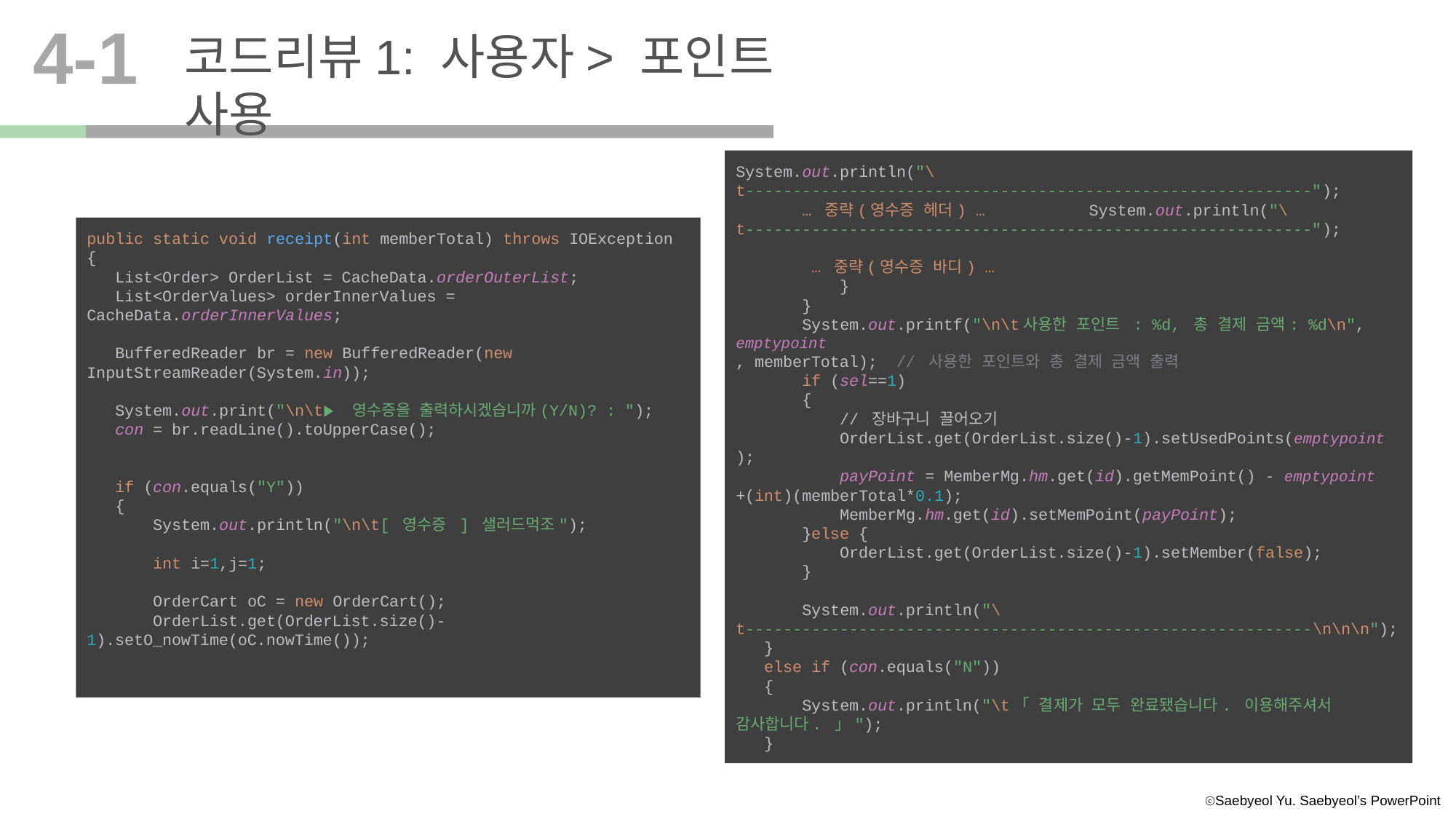

4-1

코드리뷰1: 사용자> 포인트 사용

System.out.println("\t------------------------------------------------------------");
       … 중략(영수증 헤더) …           System.out.println("\t------------------------------------------------------------");

        … 중략(영수증 바디) …
           }
       }
       System.out.printf("\n\t사용한 포인트 : %d, 총 결제 금액: %d\n", emptypoint
, memberTotal);  // 사용한 포인트와 총 결제 금액 출력
       if (sel==1)
       {
           // 장바구니 끌어오기
           OrderList.get(OrderList.size()-1).setUsedPoints(emptypoint
);
           payPoint = MemberMg.hm.get(id).getMemPoint() - emptypoint
+(int)(memberTotal*0.1);
           MemberMg.hm.get(id).setMemPoint(payPoint);
       }else {
           OrderList.get(OrderList.size()-1).setMember(false);
       }

       System.out.println("\t------------------------------------------------------------\n\n\n");
   }
   else if (con.equals("N"))
   {
       System.out.println("\t「 결제가 모두 완료됐습니다. 이용해주셔서 감사합니다. 」");
   }
public static void receipt(int memberTotal) throws IOException
{
   List<Order> OrderList = CacheData.orderOuterList;
   List<OrderValues> orderInnerValues = CacheData.orderInnerValues;

   BufferedReader br = new BufferedReader(new InputStreamReader(System.in));

   System.out.print("\n\t▶ 영수증을 출력하시겠습니까(Y/N)? : ");
   con = br.readLine().toUpperCase();

   if (con.equals("Y"))
   {
       System.out.println("\n\t[ 영수증 ] 샐러드먹조");

       int i=1,j=1;

       OrderCart oC = new OrderCart();
       OrderList.get(OrderList.size()-1).setO_nowTime(oC.nowTime());